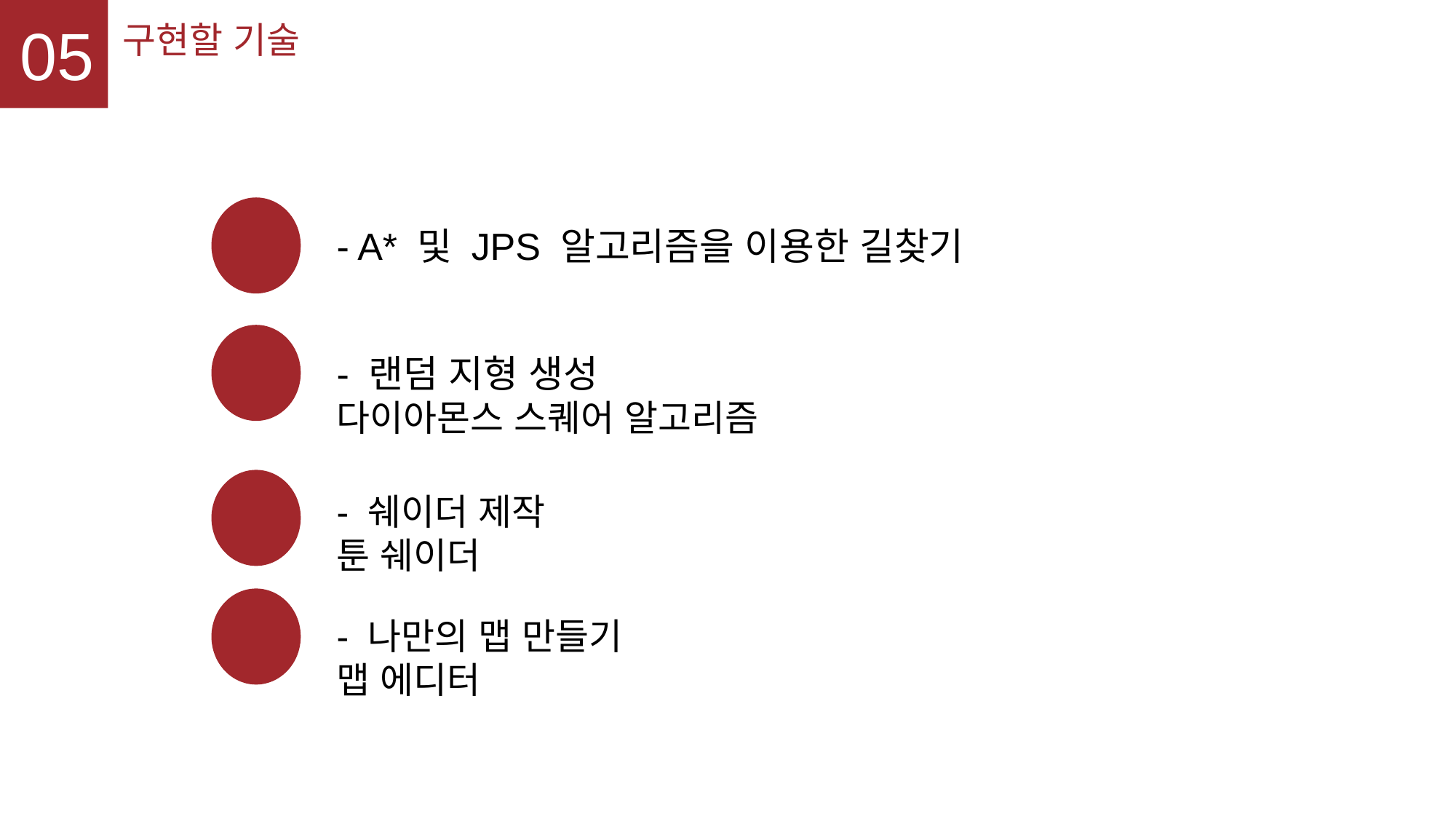

05
구현할 기술

- A* 및 JPS 알고리즘을 이용한 길찾기

- 랜덤 지형 생성
다이아몬스 스퀘어 알고리즘

- 쉐이더 제작
툰 쉐이더

- 나만의 맵 만들기
맵 에디터